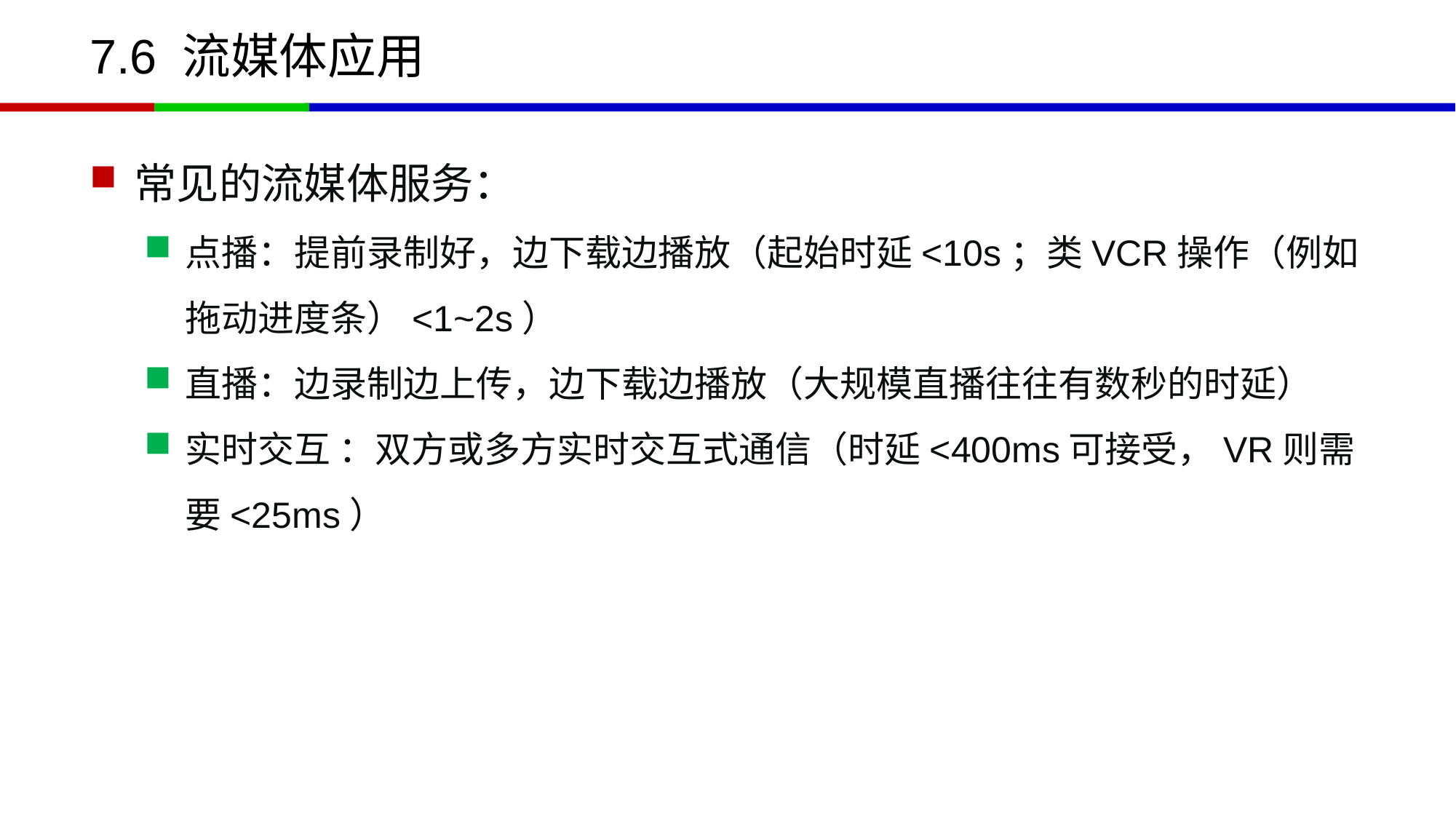

# 7.6 流媒体应用
 常见的流媒体服务：
点播：提前录制好，边下载边播放（起始时延<10s；类VCR操作（例如拖动进度条）<1~2s）
直播：边录制边上传，边下载边播放（大规模直播往往有数秒的时延）
实时交互 ：双方或多方实时交互式通信（时延<400ms可接受，VR则需要<25ms）
147